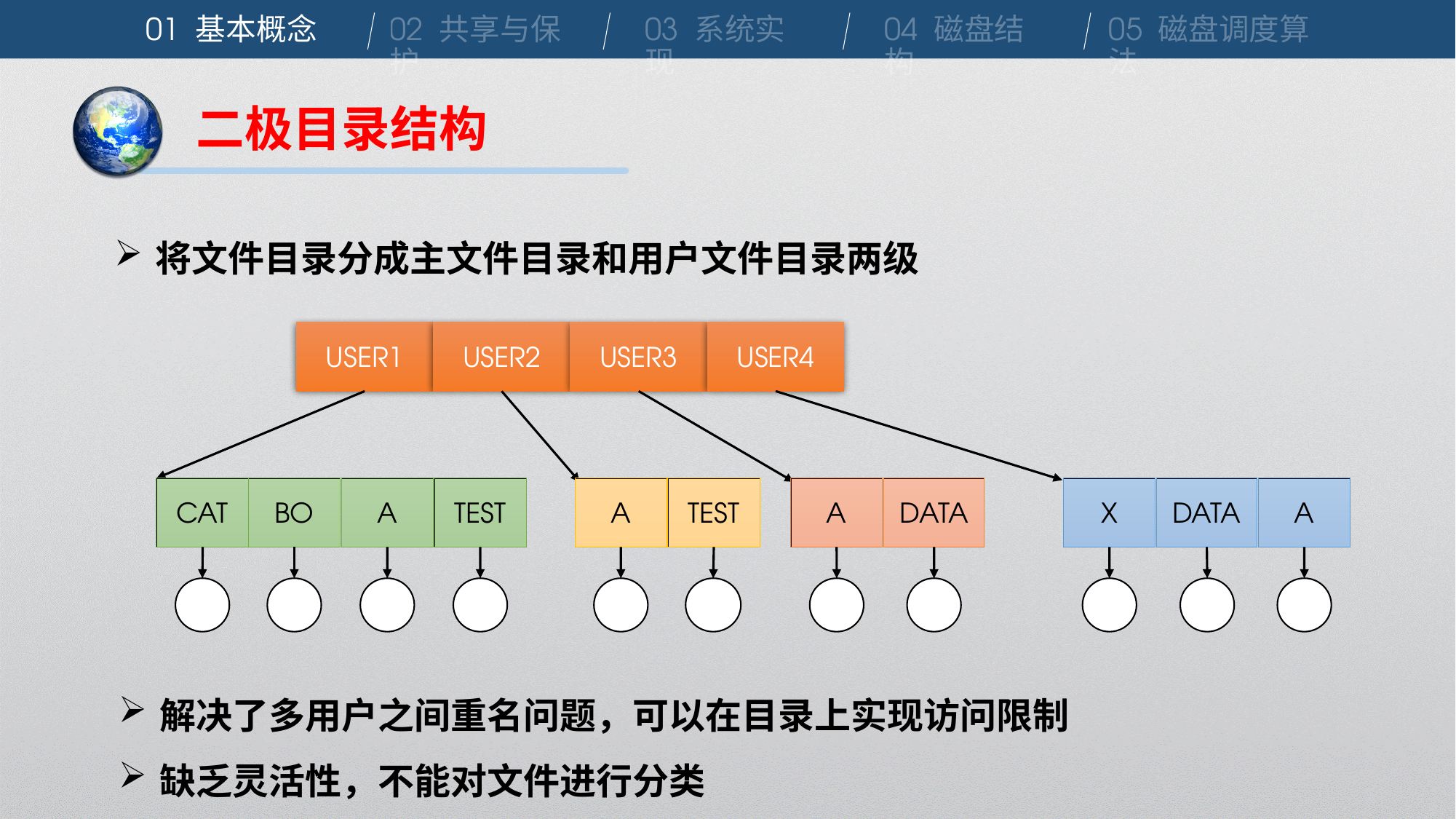

01 基本概念
02 共享与保护
03 系统实现
04 磁盘结构
05 磁盘调度算法
二极目录结构
将文件目录分成主文件目录和用户文件目录两级
USER1
USER2
USER3
USER4
CAT
BO
A
TEST
A
TEST
A
DATA
X
DATA
A

解决了多用户之间重名问题，可以在目录上实现访问限制
缺乏灵活性，不能对文件进行分类